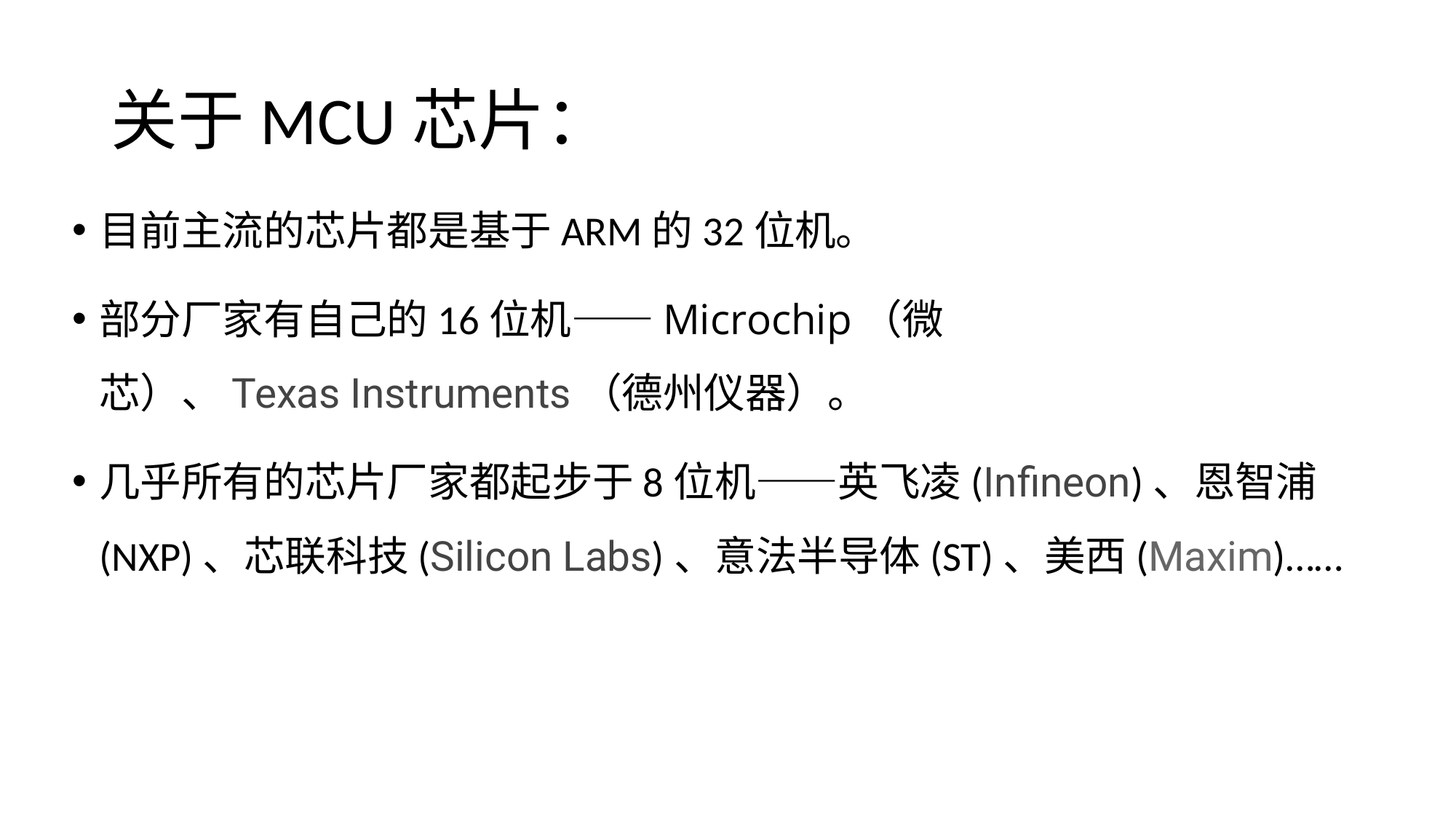

# 关于MCU芯片：
目前主流的芯片都是基于ARM的32位机。
部分厂家有自己的16位机——Microchip（微芯）、Texas Instruments（德州仪器）。
几乎所有的芯片厂家都起步于8位机——英飞凌(Infineon)、恩智浦(NXP)、芯联科技(Silicon Labs)、意法半导体(ST)、美西(Maxim)……